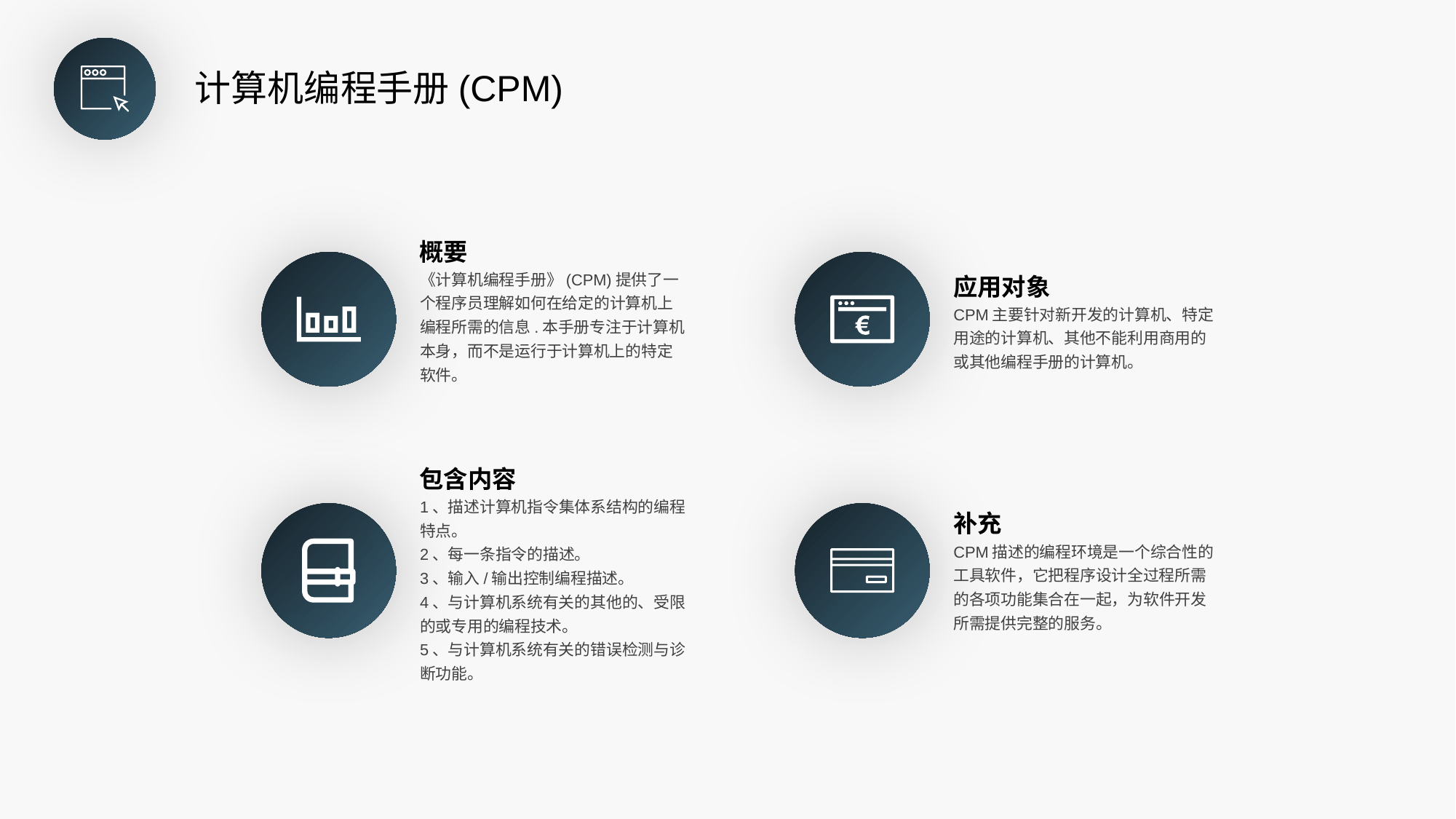

计算机编程手册(CPM)
概要
《计算机编程手册》(CPM)提供了一个程序员理解如何在给定的计算机上编程所需的信息.本手册专注于计算机本身，而不是运行于计算机上的特定软件。

应用对象
CPM主要针对新开发的计算机、特定用途的计算机、其他不能利用商用的或其他编程手册的计算机。
包含内容
1、描述计算机指令集体系结构的编程特点。
2、每一条指令的描述。
3、输入/输出控制编程描述。
4、与计算机系统有关的其他的、受限的或专用的编程技术。
5、与计算机系统有关的错误检测与诊断功能。
补充
CPM描述的编程环境是一个综合性的工具软件，它把程序设计全过程所需的各项功能集合在一起，为软件开发所需提供完整的服务。